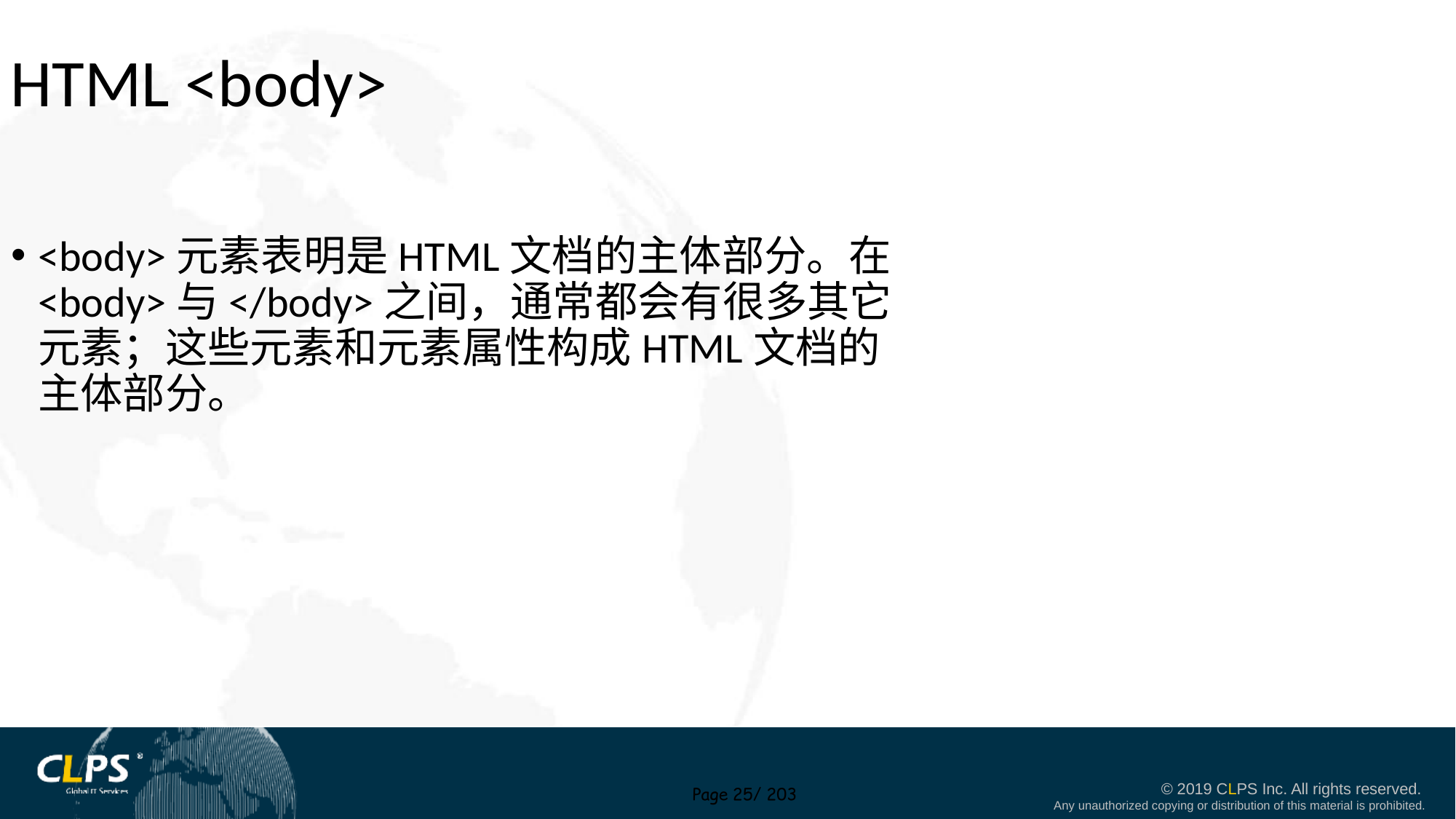

HTML <body>
<body>元素表明是HTML文档的主体部分。在<body>与</body>之间，通常都会有很多其它元素；这些元素和元素属性构成HTML文档的主体部分。
Page 25/ 203